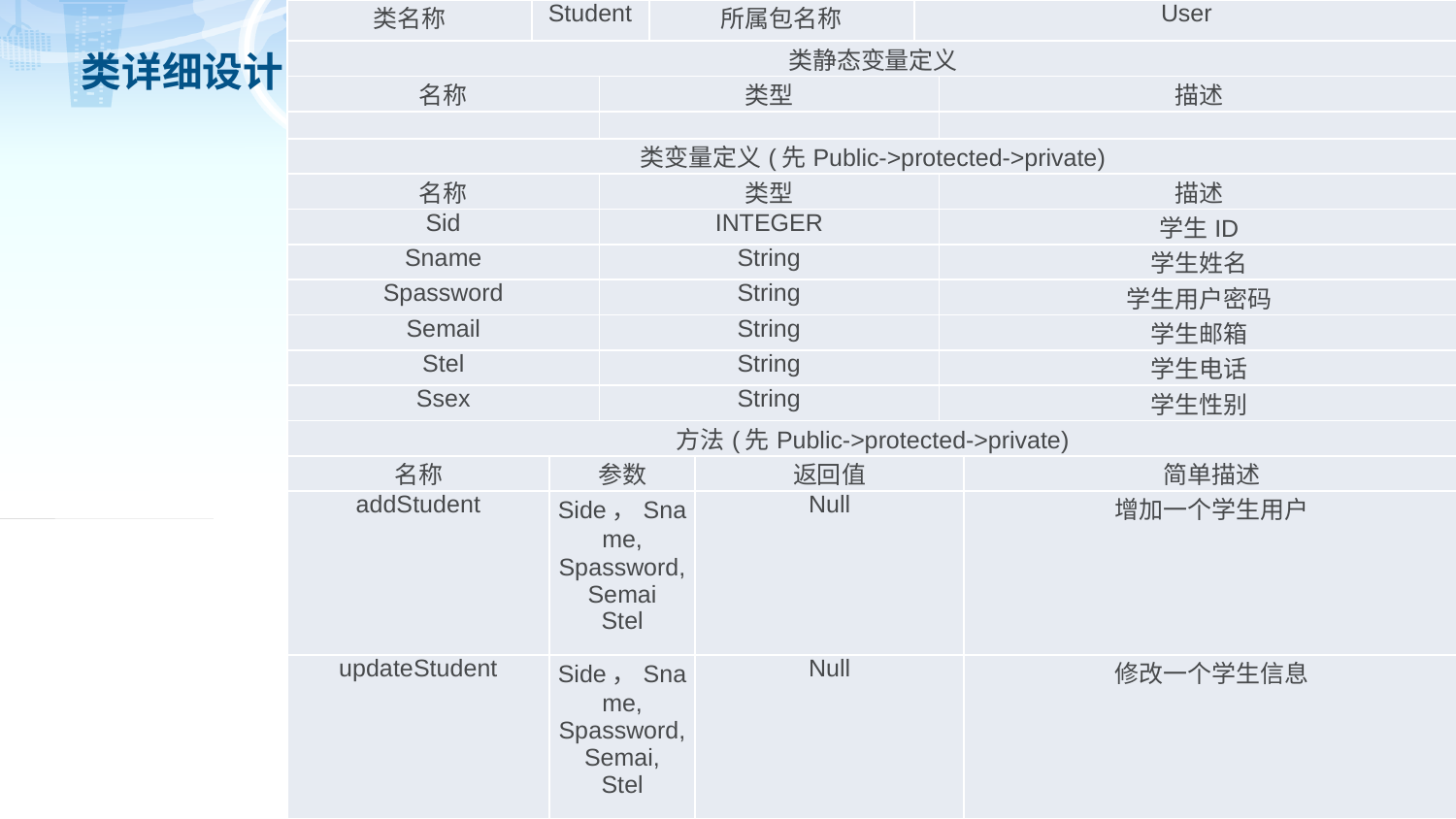

| 类名称 | Student |  |  | 所属包名称 |  | User |  |  |
| --- | --- | --- | --- | --- | --- | --- | --- | --- |
| 类静态变量定义 |  |  |  |  |  |  |  |  |
| 名称 |  |  | 类型 |  |  |  | 描述 |  |
|  |  |  |  |  |  |  |  |  |
| 类变量定义(先Public->protected->private) |  |  |  |  |  |  |  |  |
| 名称 |  |  | 类型 |  |  |  | 描述 |  |
| Sid |  |  | INTEGER |  |  |  | 学生ID |  |
| Sname |  |  | String |  |  |  | 学生姓名 |  |
| Spassword |  |  | String |  |  |  | 学生用户密码 |  |
| Semail |  |  | String |  |  |  | 学生邮箱 |  |
| Stel |  |  | String |  |  |  | 学生电话 |  |
| Ssex |  |  | String |  |  |  | 学生性别 |  |
| 方法(先Public->protected->private) |  |  |  |  |  |  |  |  |
| 名称 |  | 参数 |  |  | 返回值 |  |  | 简单描述 |
| addStudent |  | Side，Sname, Spassword,Semai Stel |  |  | Null |  |  | 增加一个学生用户 |
| updateStudent |  | Side，Sname, Spassword,Semai, Stel |  |  | Null |  |  | 修改一个学生信息 |
| searchStudent |  | Sid |  |  | Student |  |  | 查找一个学生 |
| delStudent |  | Sid |  |  | Null |  |  | 删除学生用户 |
# 类详细设计